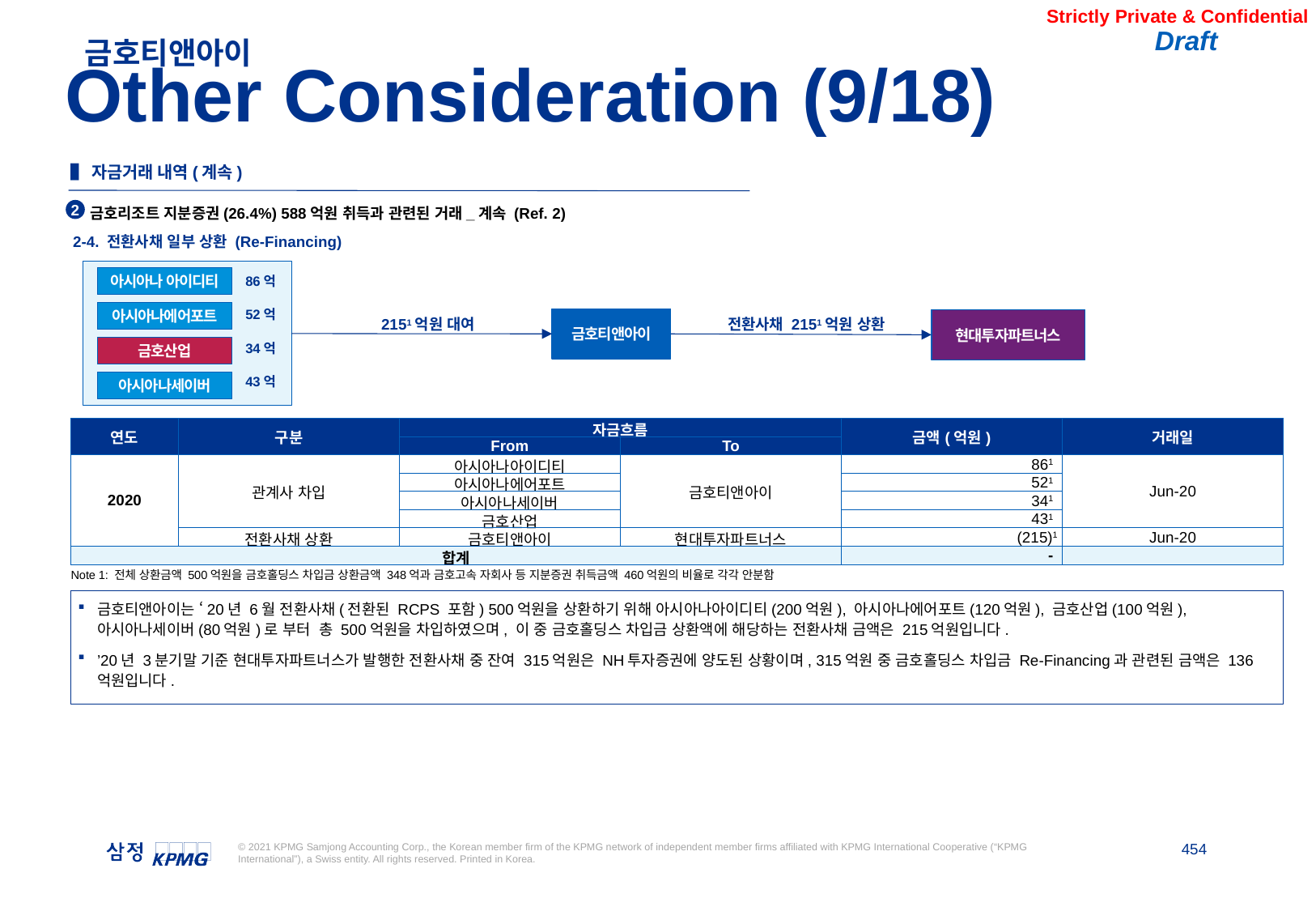

금호티앤아이
Other Consideration (9/18)
▌자금거래 내역(계속)

2
금호리조트 지분증권(26.4%) 588억원 취득과 관련된 거래_계속 (Ref. 2)
2-4. 전환사채 일부 상환 (Re-Financing)
| 86억 |
| --- |
| 52억 |
| 34억 |
| 43억 |

아시아나 아이디티
아시아나에어포트
전환사채 2151억원 상환
2151억원 대여
금호티앤아이
현대투자파트너스
금호산업
아시아나세이버
| 연도 | 구분 | 자금흐름 |  | 금액(억원) | 거래일 |
| --- | --- | --- | --- | --- | --- |
|  |  | From | To |  |  |
| 2020 | 관계사 차입 | 아시아나아이디티 | 금호티앤아이 | 861 | Jun-20 |
|  |  | 아시아나에어포트 |  | 521 |  |
|  |  | 아시아나세이버 |  | 341 |  |
|  |  | 금호산업 |  | 431 |  |
|  | 전환사채 상환 | 금호티앤아이 | 현대투자파트너스 | (215)1 | Jun-20 |
| 합계 |  |  |  | - |  |
Note 1: 전체 상환금액 500억원을 금호홀딩스 차입금 상환금액 348억과 금호고속 자회사 등 지분증권 취득금액 460억원의 비율로 각각 안분함
금호티앤아이는 ‘20년 6월 전환사채(전환된 RCPS 포함) 500억원을 상환하기 위해 아시아나아이디티(200억원), 아시아나에어포트(120억원), 금호산업(100억원), 아시아나세이버(80억원)로 부터  총 500억원을 차입하였으며, 이 중 금호홀딩스 차입금 상환액에 해당하는 전환사채 금액은 215억원입니다.
’20년 3분기말 기준 현대투자파트너스가 발행한 전환사채 중 잔여 315억원은 NH투자증권에 양도된 상황이며, 315억원 중 금호홀딩스 차입금 Re-Financing과 관련된 금액은 136억원입니다.